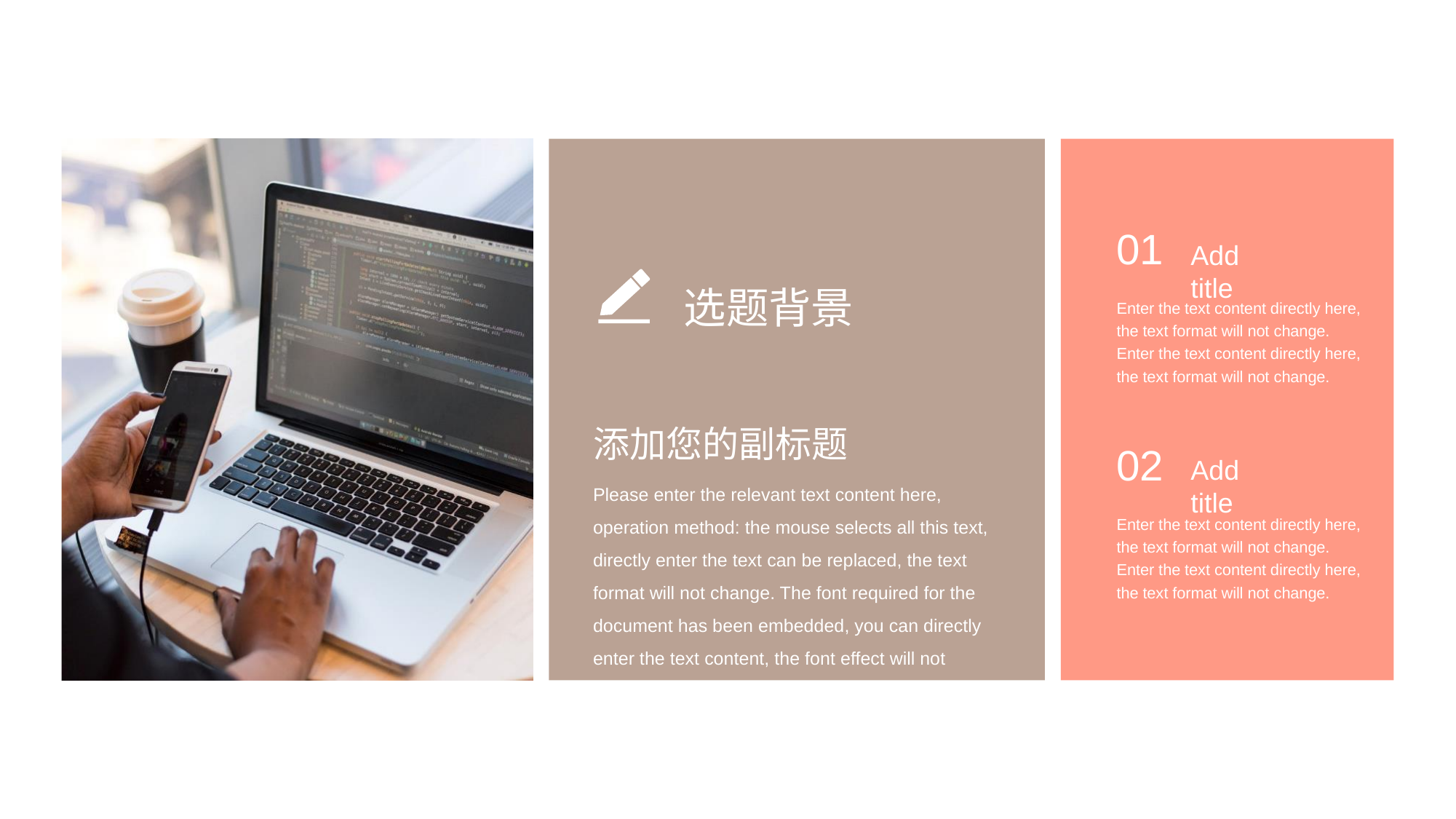

01
Add title

选题背景
Enter the text content directly here, the text format will not change. Enter the text content directly here, the text format will not change.
添加您的副标题
02
Add title
Please enter the relevant text content here, operation method: the mouse selects all this text, directly enter the text can be replaced, the text format will not change. The font required for the document has been embedded, you can directly enter the text content, the font effect will not change .
Enter the text content directly here, the text format will not change. Enter the text content directly here, the text format will not change.